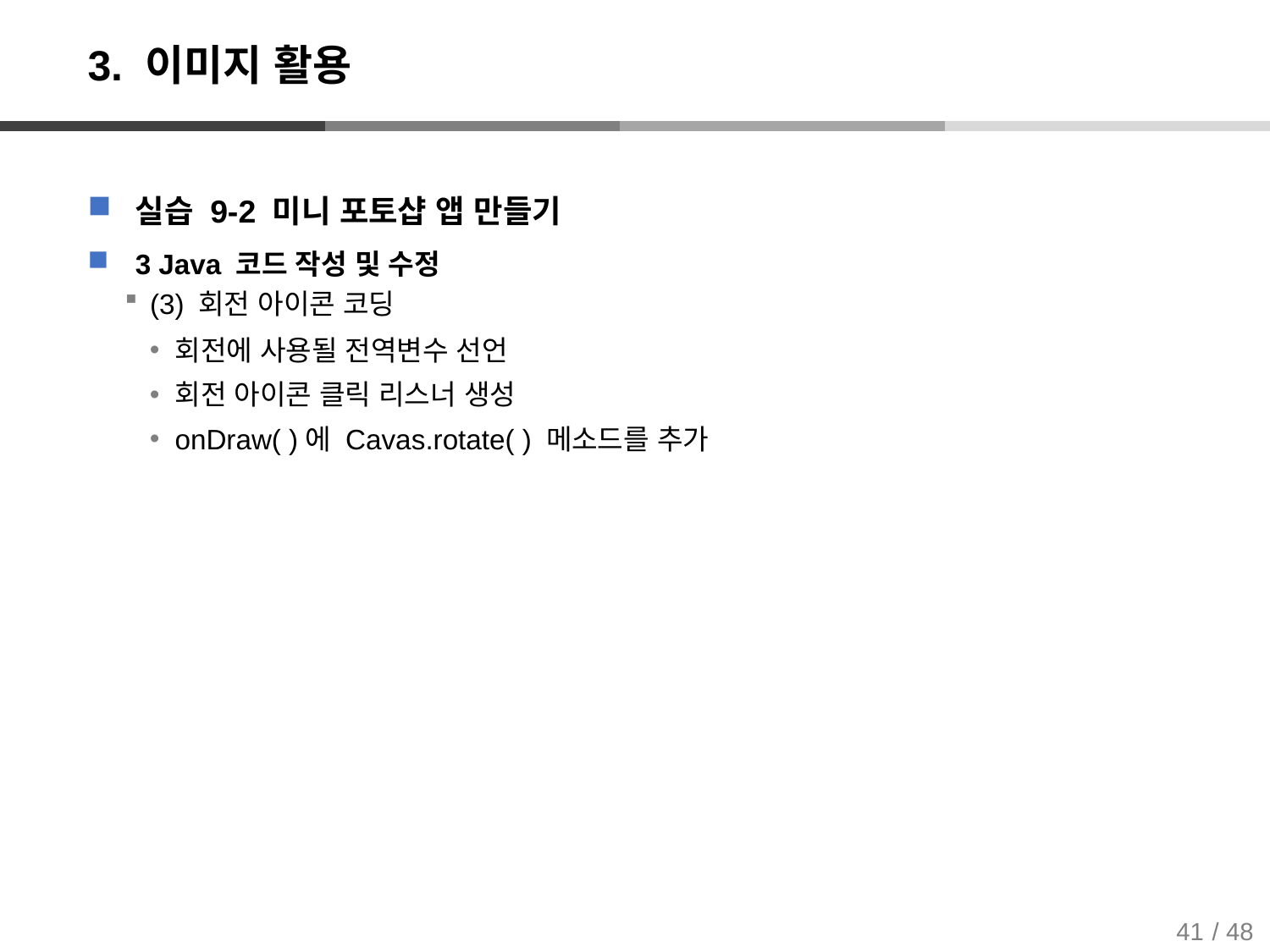

# 3. 이미지 활용
실습 9-2 미니 포토샵 앱 만들기
3 Java 코드 작성 및 수정
(3) 회전 아이콘 코딩
회전에 사용될 전역변수 선언
회전 아이콘 클릭 리스너 생성
onDraw( )에 Cavas.rotate( ) 메소드를 추가